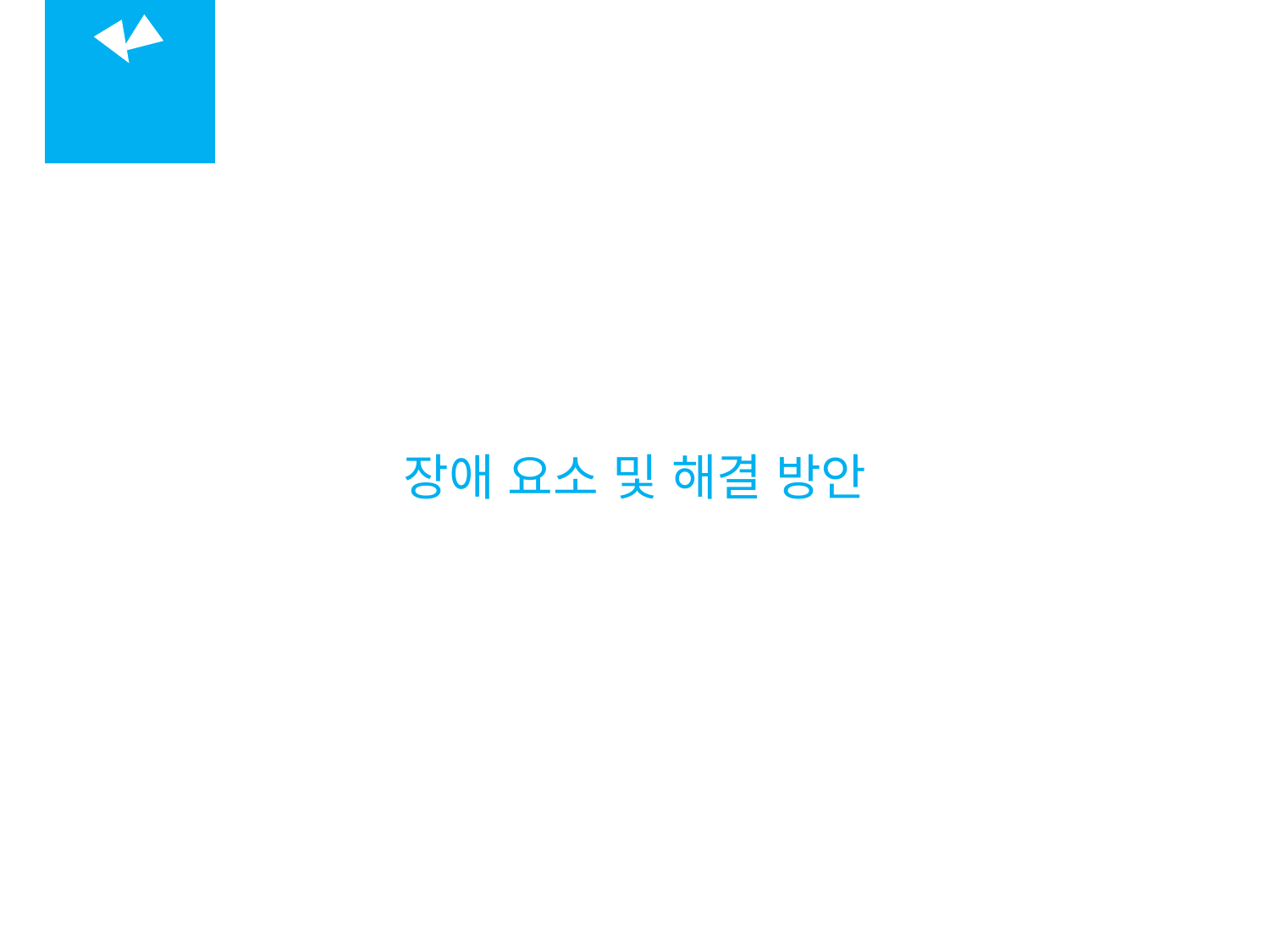

05
장애 요소
장애 요소 및 해결 방안